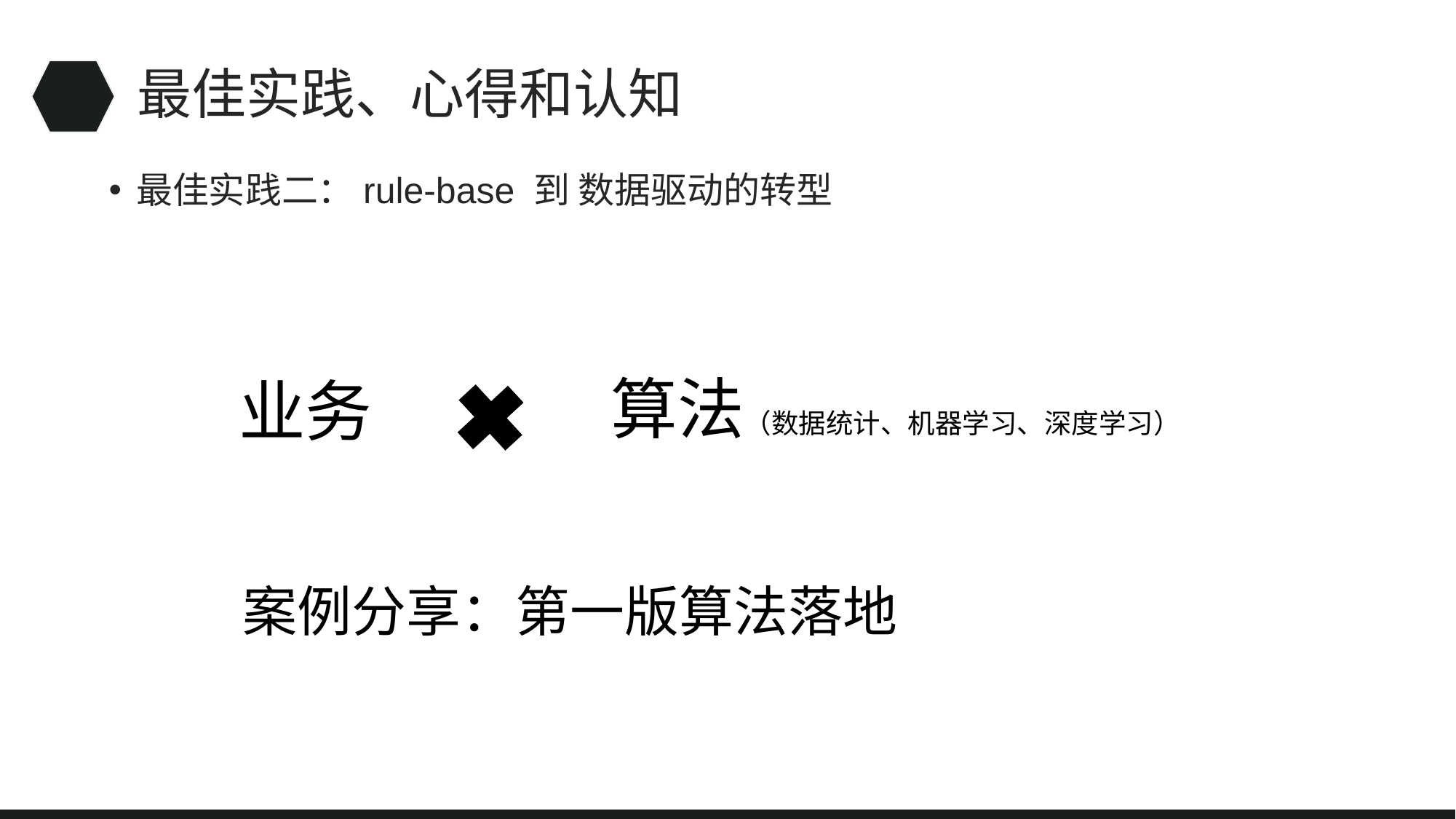

# 最佳实践、心得和认知
最佳实践二：rule-base 到 数据驱动的转型
算法（数据统计、机器学习、深度学习）
业务

案例分享：第一版算法落地